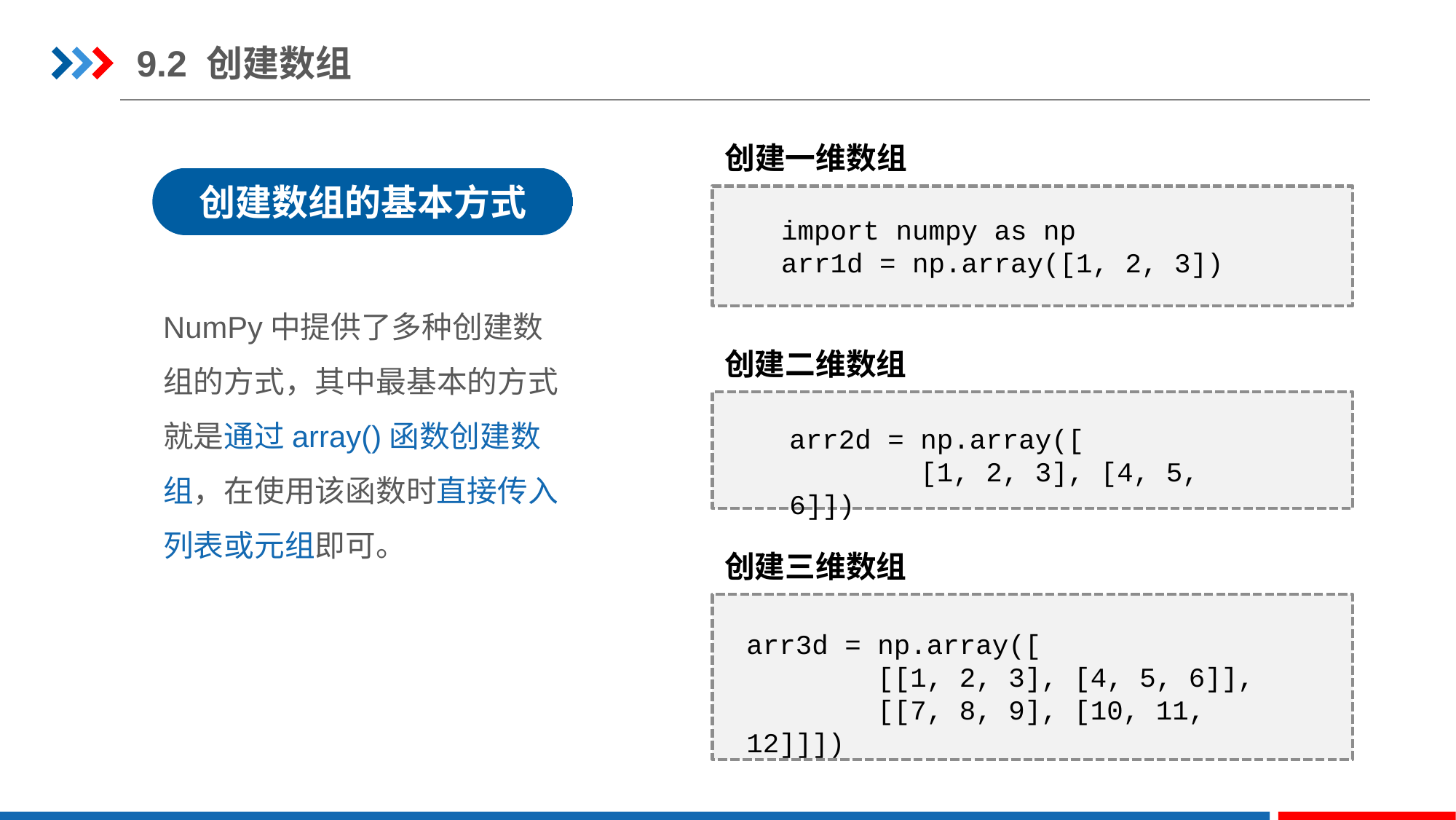

9.2 创建数组
创建一维数组
创建数组的基本方式

import numpy as np
arr1d = np.array([1, 2, 3])
NumPy中提供了多种创建数组的方式，其中最基本的方式就是通过array()函数创建数组，在使用该函数时直接传入列表或元组即可。
创建二维数组

arr2d = np.array([
        [1, 2, 3], [4, 5, 6]])
创建三维数组

arr3d = np.array([
        [[1, 2, 3], [4, 5, 6]],
        [[7, 8, 9], [10, 11, 12]]])